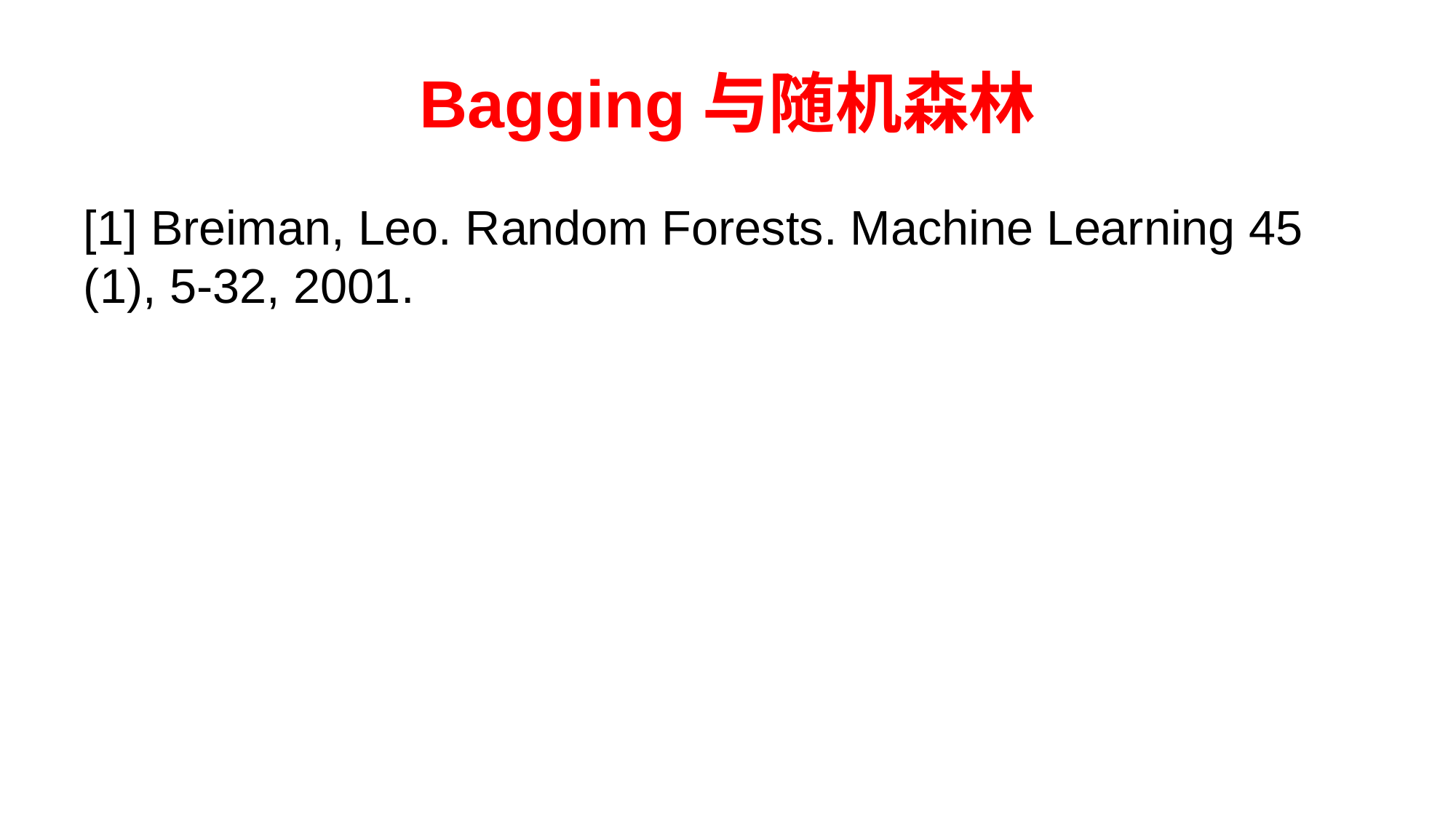

# Bagging与随机森林
[1] Breiman, Leo. Random Forests. Machine Learning 45 (1), 5-32, 2001.